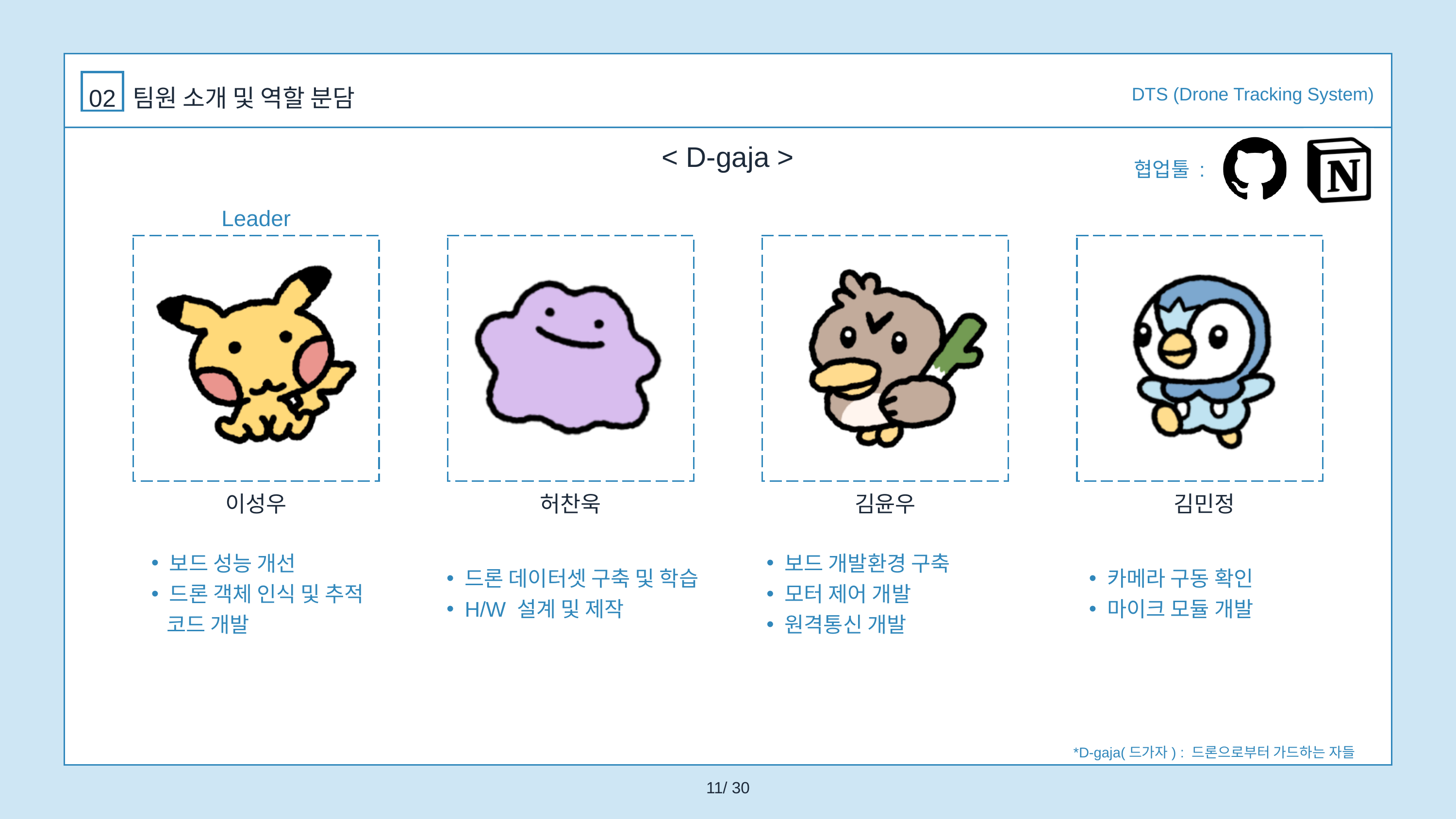

DTS (Drone Tracking System)
02
팀원 소개 및 역할 분담

< D-gaja >

협업툴 :
Leader

이성우
허찬욱
김윤우
김민정
보드 성능 개선
드론 객체 인식 및 추적
      코드 개발
보드 개발환경 구축
모터 제어 개발
원격통신 개발
드론 데이터셋 구축 및 학습
H/W 설계 및 제작
카메라 구동 확인
마이크 모듈 개발
*D-gaja(드가자) : 드론으로부터 가드하는 자들
11/ 30